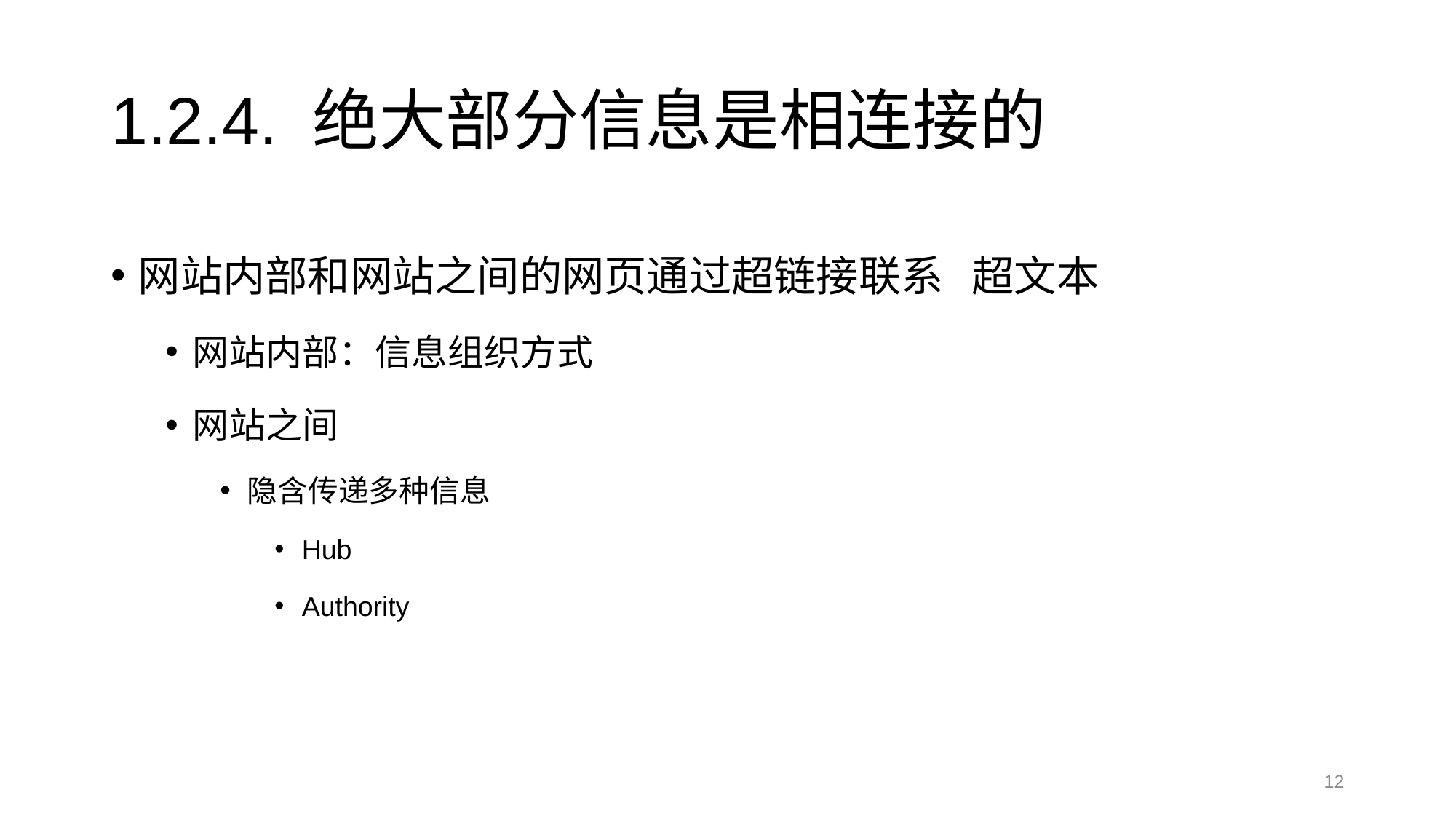

# 1.2.4. 绝大部分信息是相连接的
网站内部和网站之间的网页通过超链接联系   超文本
网站内部：信息组织方式
网站之间
隐含传递多种信息
Hub
Authority
12